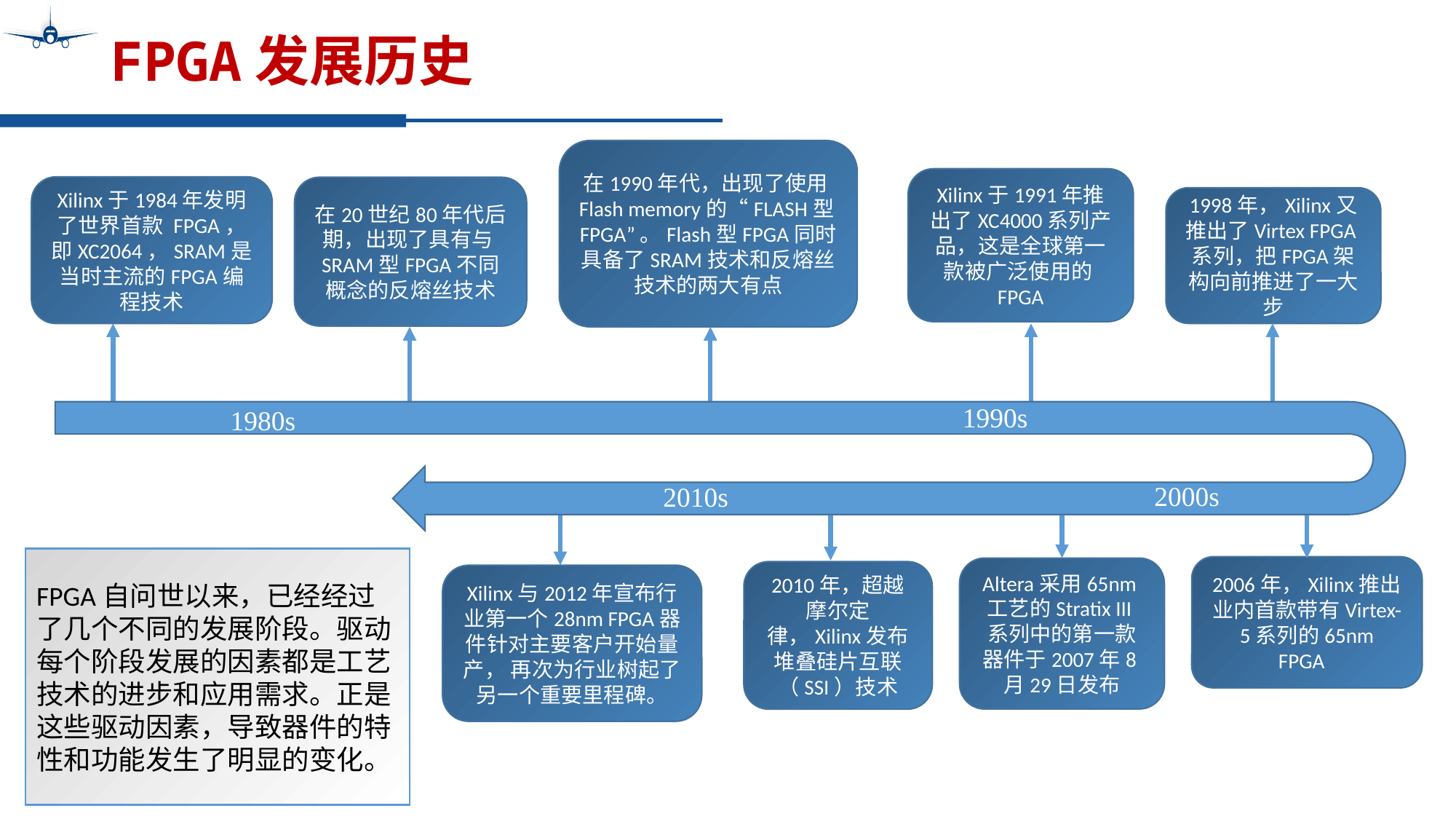

# FPGA发展历史
在1990年代，出现了使用Flash memory的“FLASH型FPGA”。Flash型FPGA同时具备了SRAM技术和反熔丝技术的两大有点
Xilinx于1991年推出了XC4000系列产品，这是全球第一款被广泛使用的FPGA
Xilinx于1984年发明了世界首款 FPGA，即XC2064，SRAM是当时主流的FPGA编程技术
在20世纪80年代后期，出现了具有与SRAM型FPGA不同概念的反熔丝技术
1998年，Xilinx又推出了Virtex FPGA系列，把FPGA架构向前推进了一大步
1990s
1980s
2000s
2010s
FPGA自问世以来，已经经过了几个不同的发展阶段。驱动每个阶段发展的因素都是工艺技术的进步和应用需求。正是这些驱动因素，导致器件的特性和功能发生了明显的变化。
2006年，Xilinx推出业内首款带有Virtex-5系列的65nm FPGA
Altera采用65nm工艺的Stratix III系列中的第一款器件于2007年8月29日发布
2010年，超越摩尔定律，Xilinx发布堆叠硅片互联（SSI）技术
Xilinx与2012年宣布行业第一个28nm FPGA器件针对主要客户开始量产， 再次为行业树起了另一个重要里程碑。